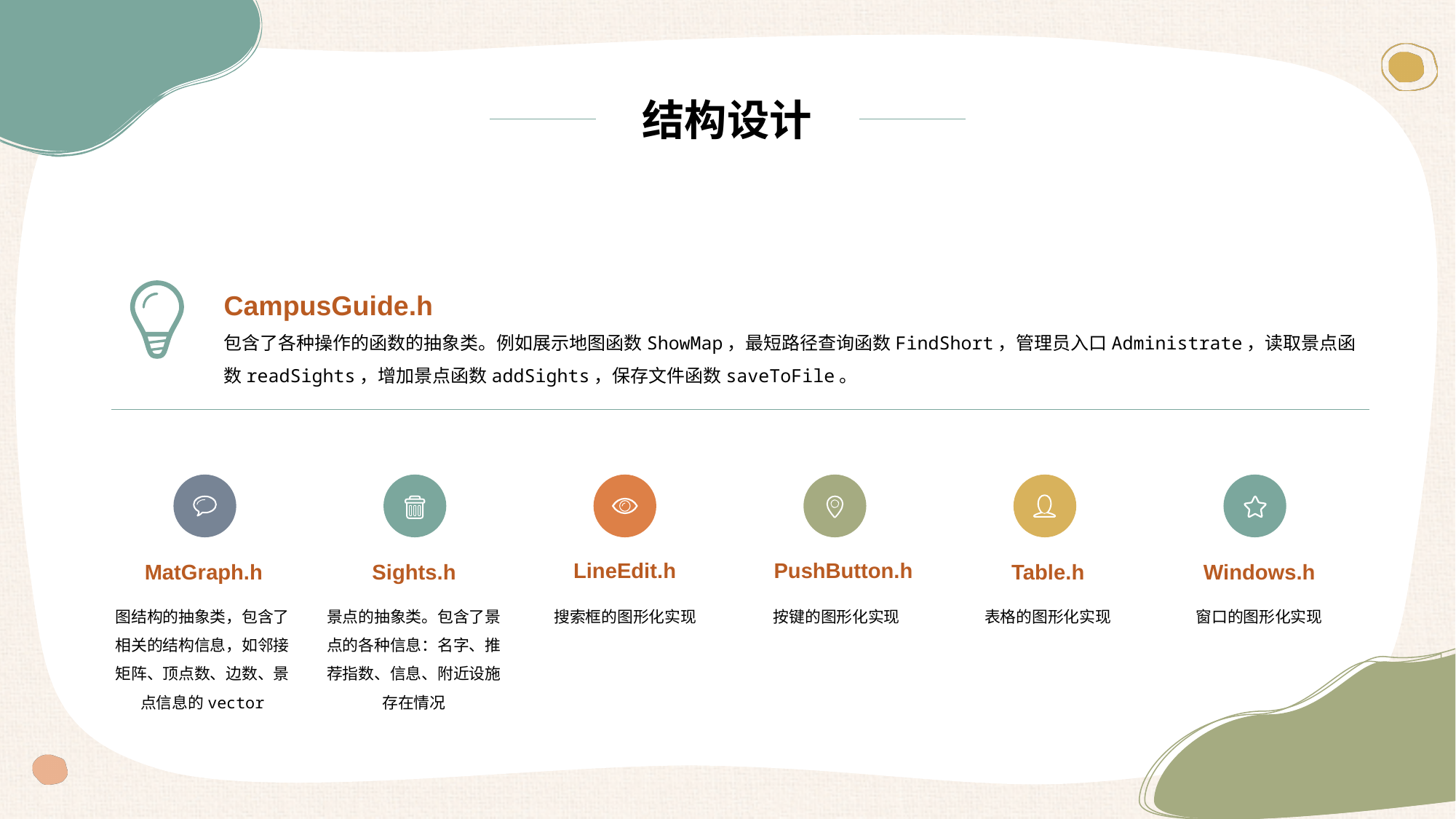

结构设计
CampusGuide.h
包含了各种操作的函数的抽象类。例如展示地图函数ShowMap，最短路径查询函数FindShort，管理员入口Administrate，读取景点函数readSights，增加景点函数addSights，保存文件函数saveToFile。

PushButton.h
LineEdit.h
MatGraph.h
Sights.h
Table.h
Windows.h
图结构的抽象类，包含了相关的结构信息，如邻接矩阵、顶点数、边数、景点信息的vector
景点的抽象类。包含了景点的各种信息：名字、推荐指数、信息、附近设施存在情况
搜索框的图形化实现
按键的图形化实现
表格的图形化实现
窗口的图形化实现